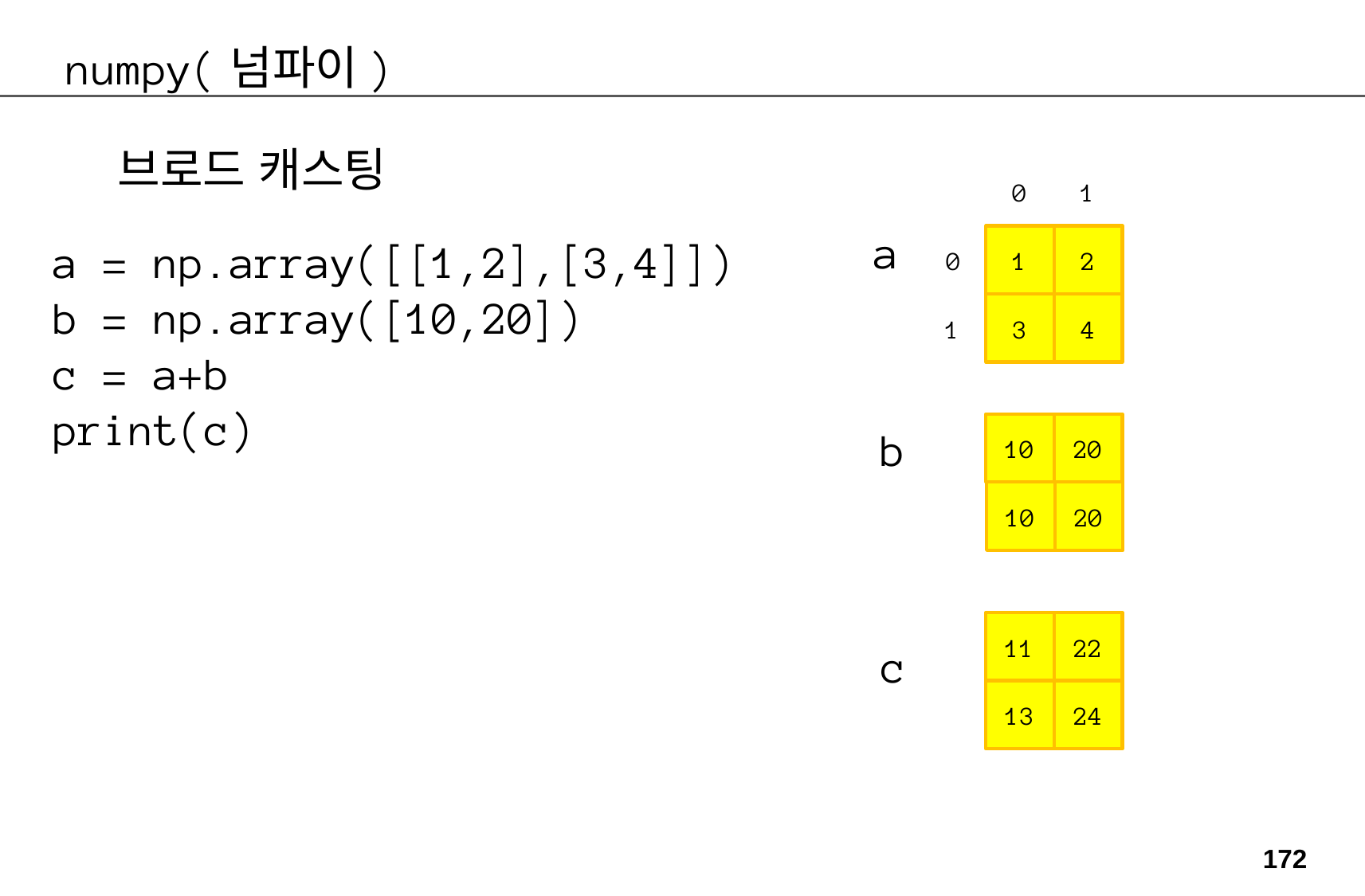

numpy(넘파이)
브로드 캐스팅
0
1
a
0
a = np.array([[1,2],[3,4]])
b = np.array([10,20])
c = a+b
print(c)
1
2
1
3
4
b
10
20
10
20
11
22
c
13
24